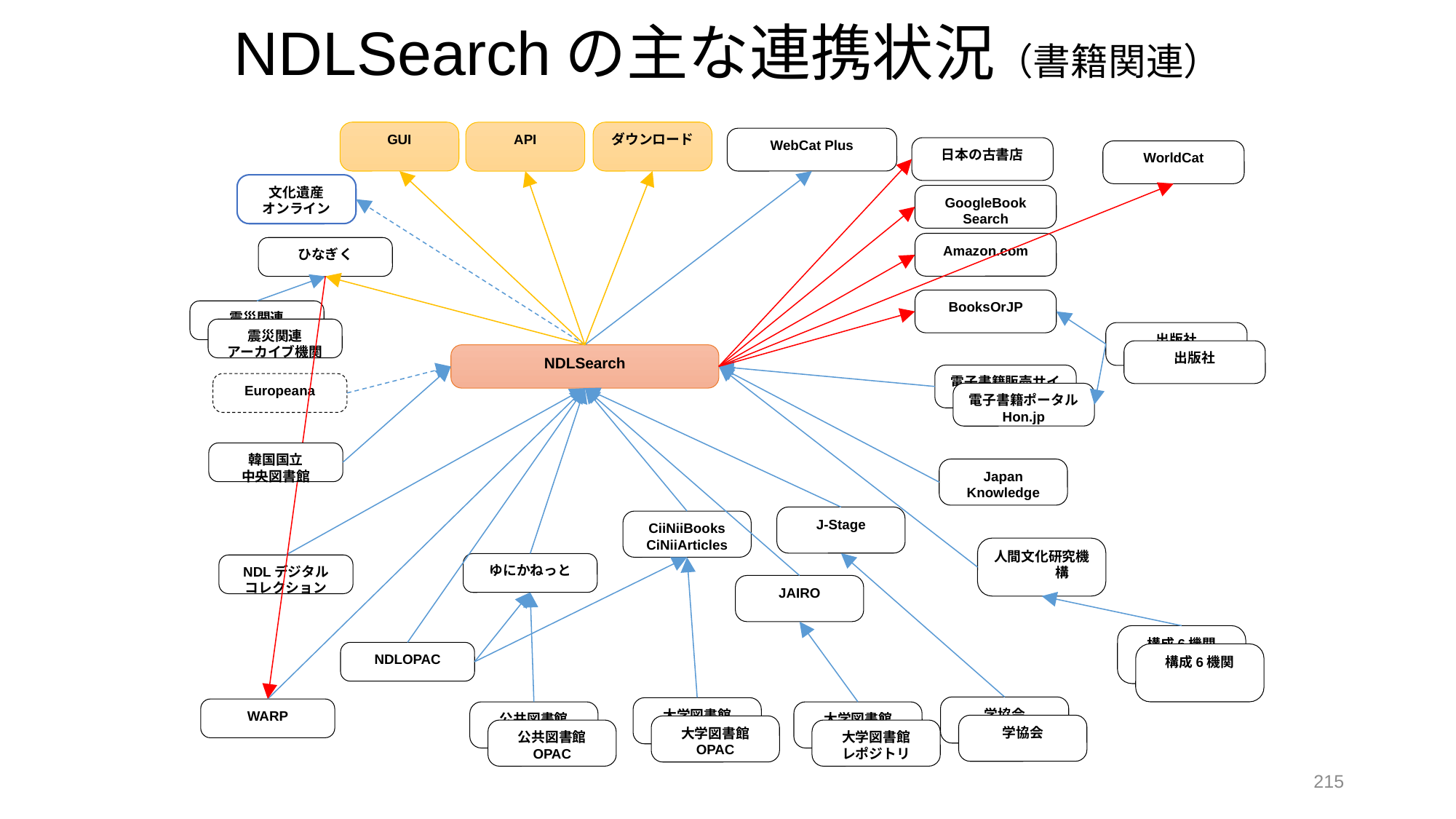

# NDLSearchの主な連携状況（書籍関連）
ダウンロード
GUI
API
WebCat Plus
日本の古書店
WorldCat
文化遺産
オンライン
GoogleBook
Search
Amazon.com
ひなぎく
NDLデジタル
コレクション
BooksOrJP
震災関連
アーカイブ機関
震災関連
アーカイブ機関
出版社
出版社
NDLSearch
電子書籍販売サイト
Europeana
電子書籍ポータル
Hon.jp
知識情報
韓国国立
中央図書館
Japan
Knowledge
J-Stage
CiiNiiBooks
CiNiiArticles
NDLデジタル
アーカイブ
WARP
人間文化研究機構
ゆにかねっと
NDLデジタル
コレクション
JAIRO
大震災
アーカイブ
NDL
蔵書目録
構成6機関
大学図書館
レポジトリ
NDLOPAC
構成6機関
学協会
大学図書館
OPAC
WARP
公共図書館
OPAC
大学図書館
レポジトリ
学協会
大学図書館
OPAC
公共図書館
OPAC
大学図書館
レポジトリ

215